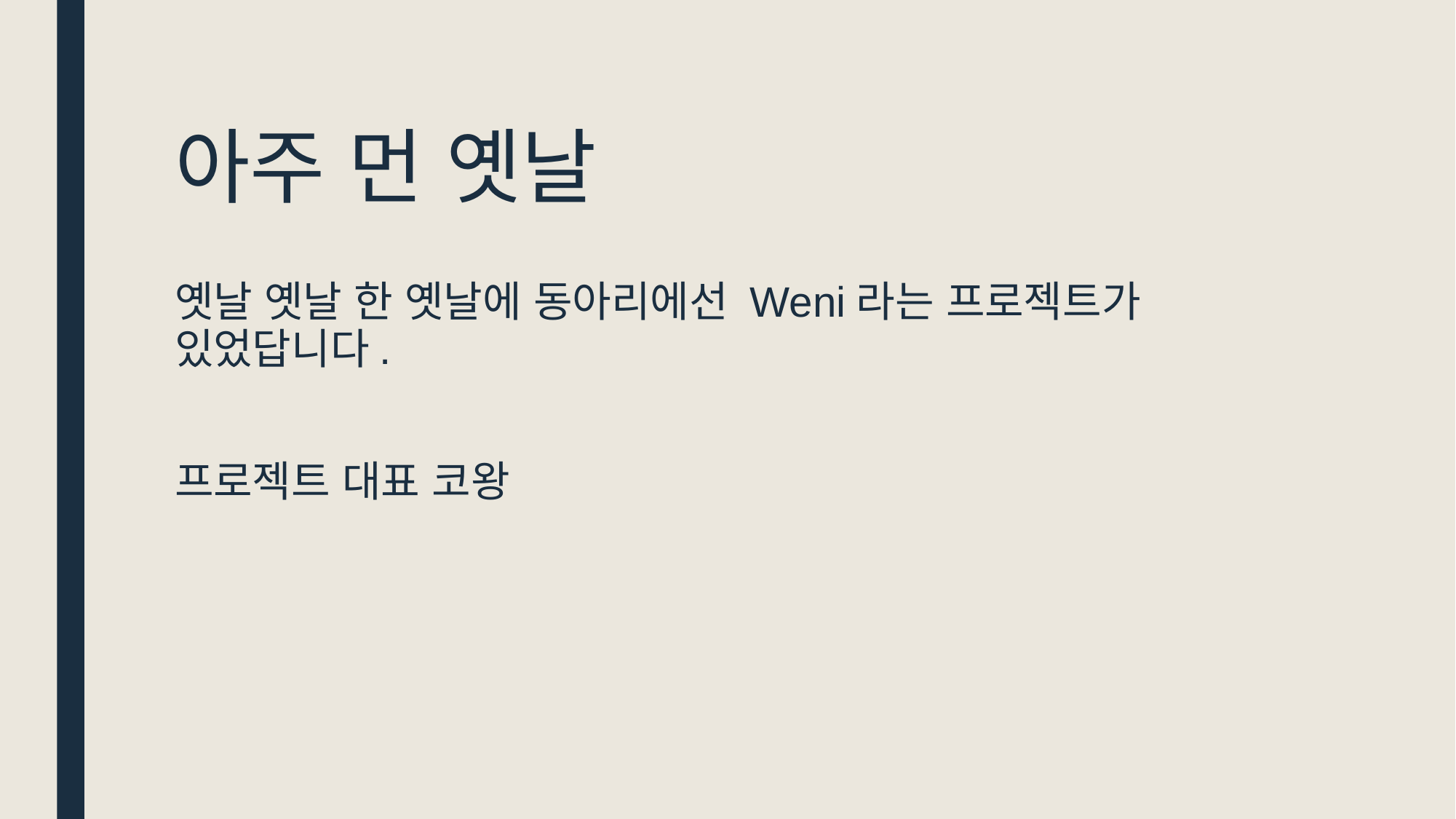

# 아주 먼 옛날
옛날 옛날 한 옛날에 동아리에선 Weni라는 프로젝트가 있었답니다.

프로젝트 대표 코왕